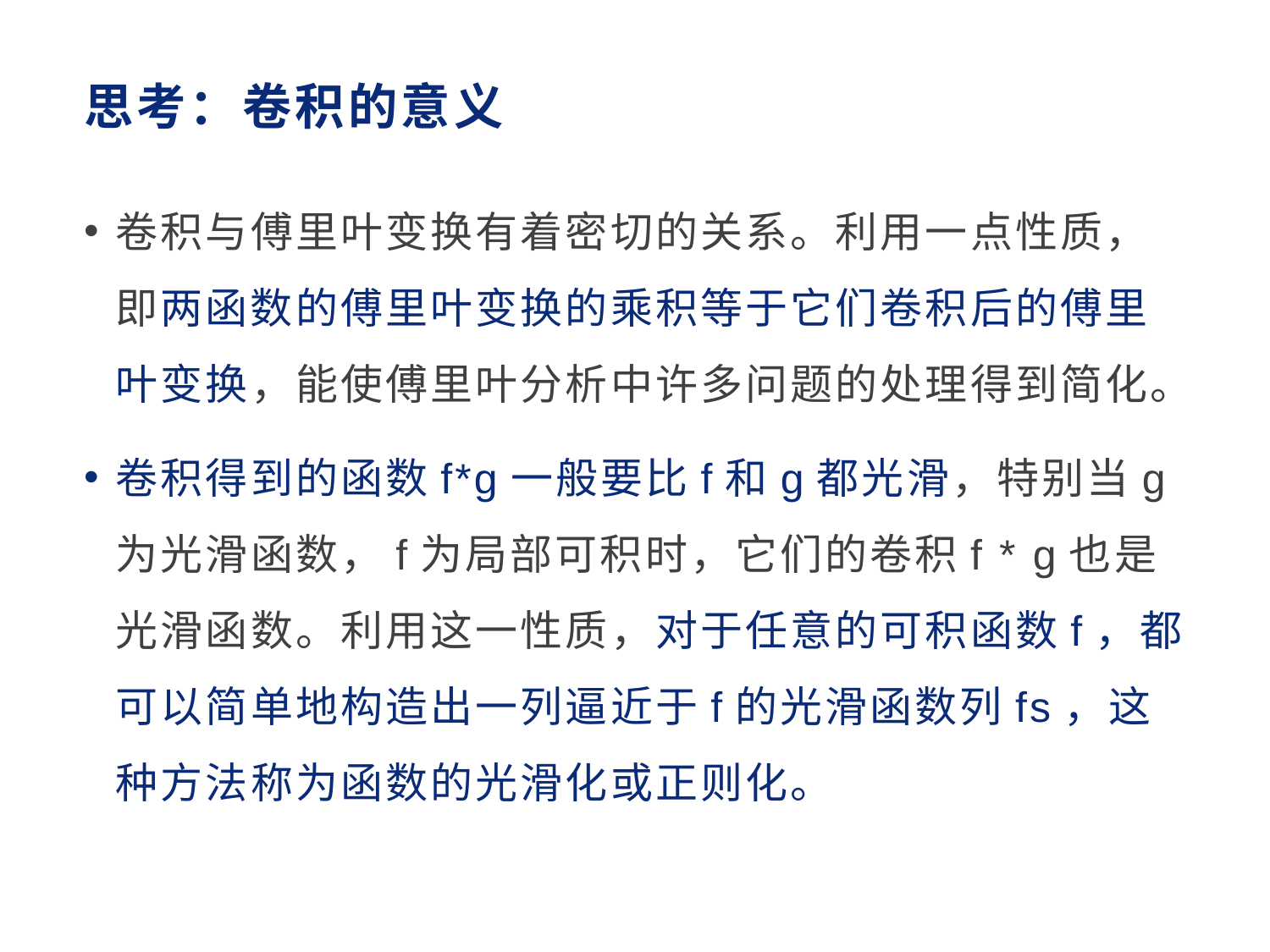

# 思考：卷积的意义
卷积与傅里叶变换有着密切的关系。利用一点性质，即两函数的傅里叶变换的乘积等于它们卷积后的傅里叶变换，能使傅里叶分析中许多问题的处理得到简化。
卷积得到的函数f*g一般要比f和g都光滑，特别当g为光滑函数，f为局部可积时，它们的卷积f * g也是光滑函数。利用这一性质，对于任意的可积函数f，都可以简单地构造出一列逼近于f的光滑函数列fs，这种方法称为函数的光滑化或正则化。